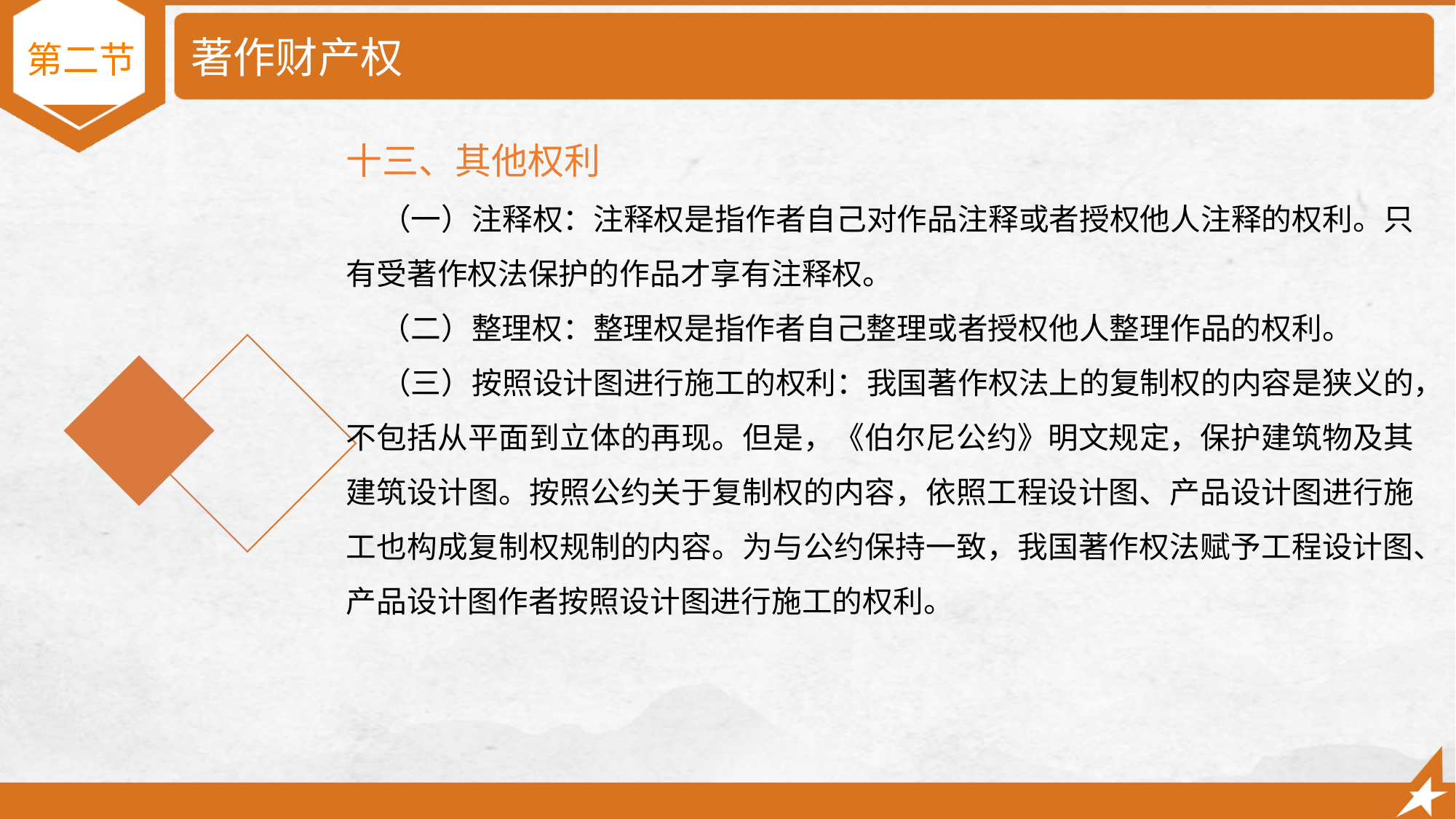

# 著作财产权
第二节
十三、其他权利
    （一）注释权：注释权是指作者自己对作品注释或者授权他人注释的权利。只有受著作权法保护的作品才享有注释权。
    （二）整理权：整理权是指作者自己整理或者授权他人整理作品的权利。
    （三）按照设计图进行施工的权利：我国著作权法上的复制权的内容是狭义的，不包括从平面到立体的再现。但是，《伯尔尼公约》明文规定，保护建筑物及其建筑设计图。按照公约关于复制权的内容，依照工程设计图、产品设计图进行施工也构成复制权规制的内容。为与公约保持一致，我国著作权法赋予工程设计图、产品设计图作者按照设计图进行施工的权利。